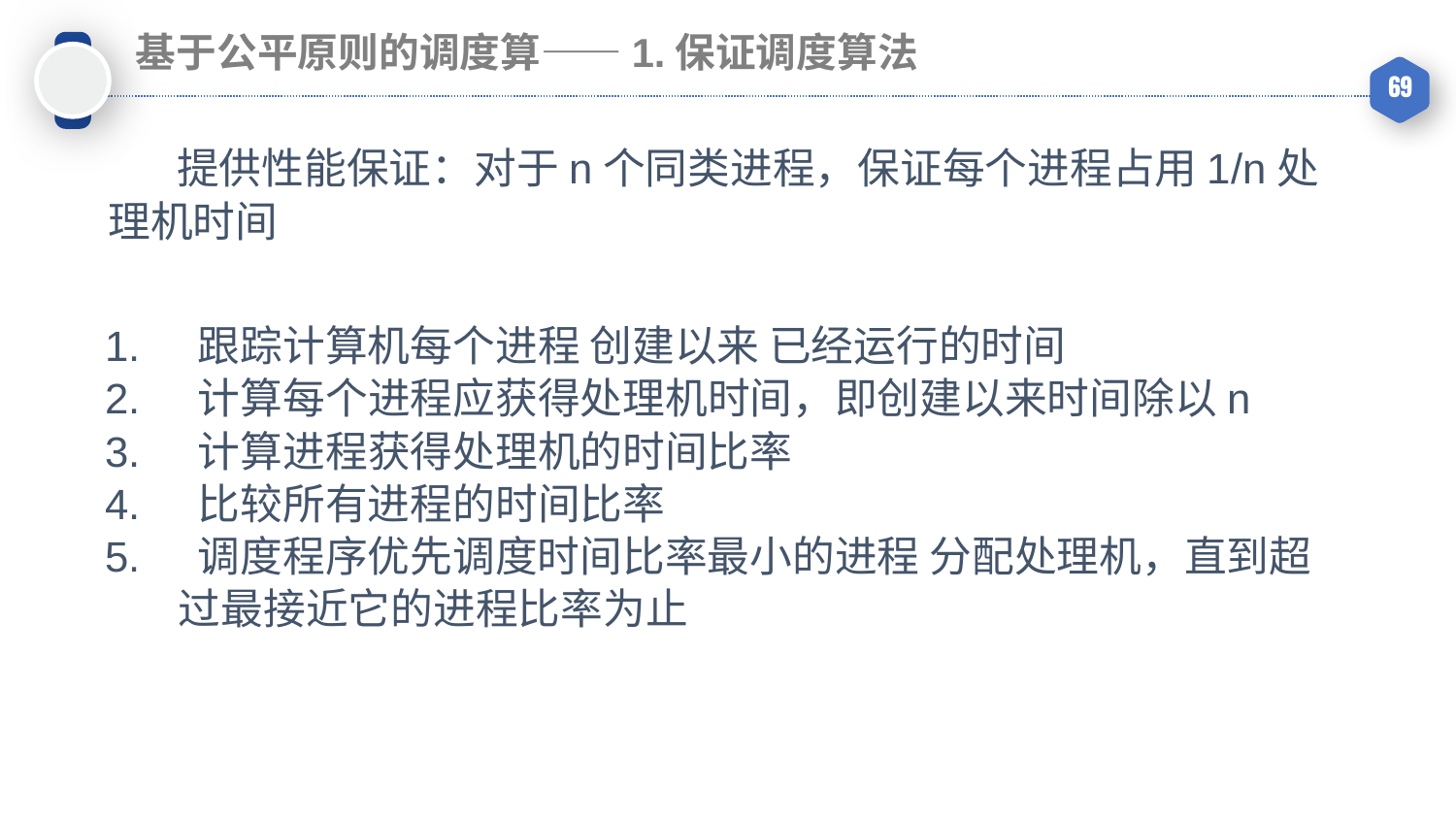

基于公平原则的调度算——1.保证调度算法法
提供性能保证：对于n个同类进程，保证每个进程占用1/n处理机时间
 跟踪计算机每个进程 创建以来 已经运行的时间
 计算每个进程应获得处理机时间，即创建以来时间除以n
 计算进程获得处理机的时间比率
 比较所有进程的时间比率
 调度程序优先调度时间比率最小的进程 分配处理机，直到超 过最接近它的进程比率为止